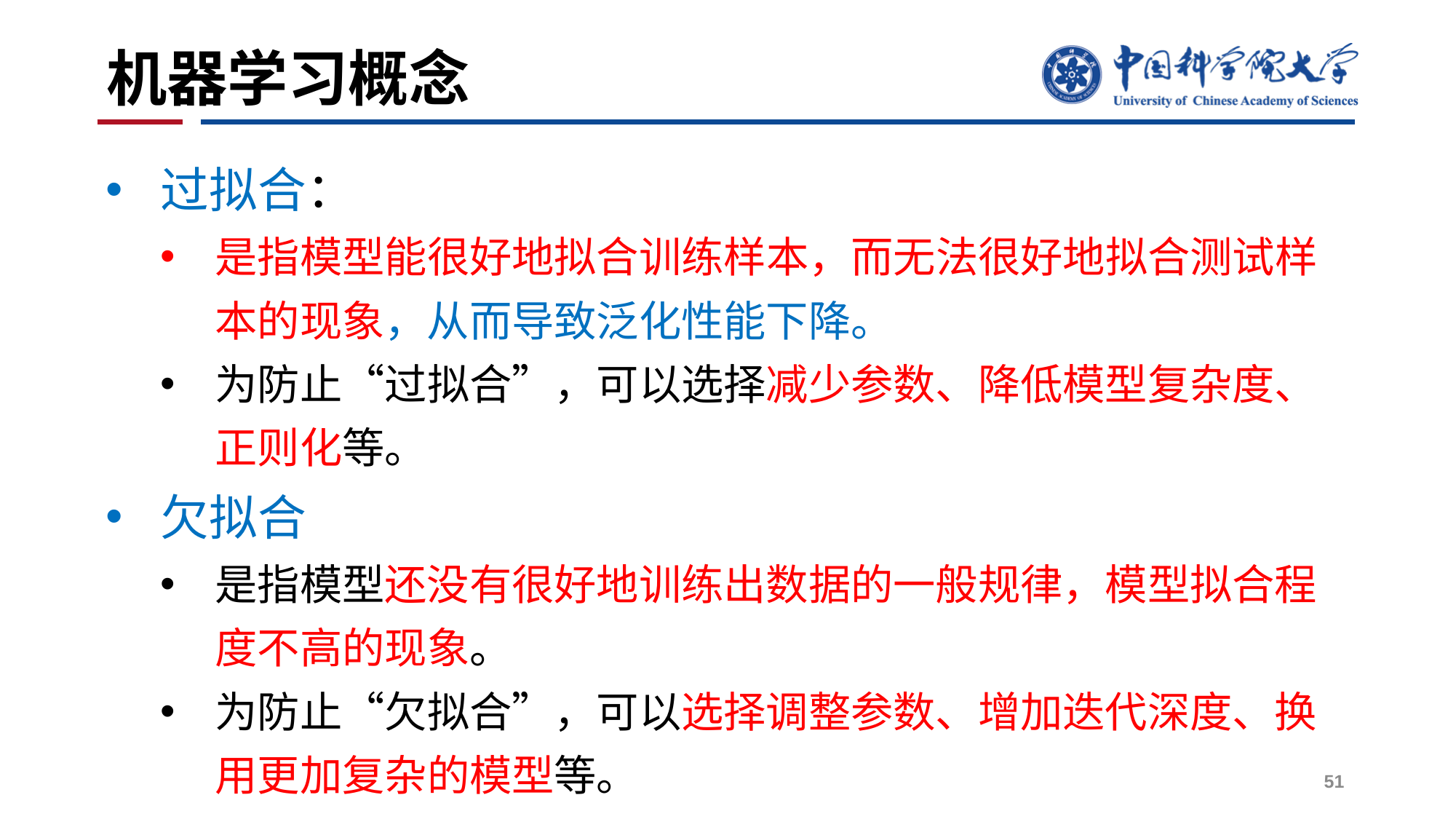

# 机器学习概念
过拟合：
是指模型能很好地拟合训练样本，而无法很好地拟合测试样本的现象，从而导致泛化性能下降。
为防止“过拟合”，可以选择减少参数、降低模型复杂度、正则化等。
欠拟合
是指模型还没有很好地训练出数据的一般规律，模型拟合程度不高的现象。
为防止“欠拟合”，可以选择调整参数、增加迭代深度、换用更加复杂的模型等。
51